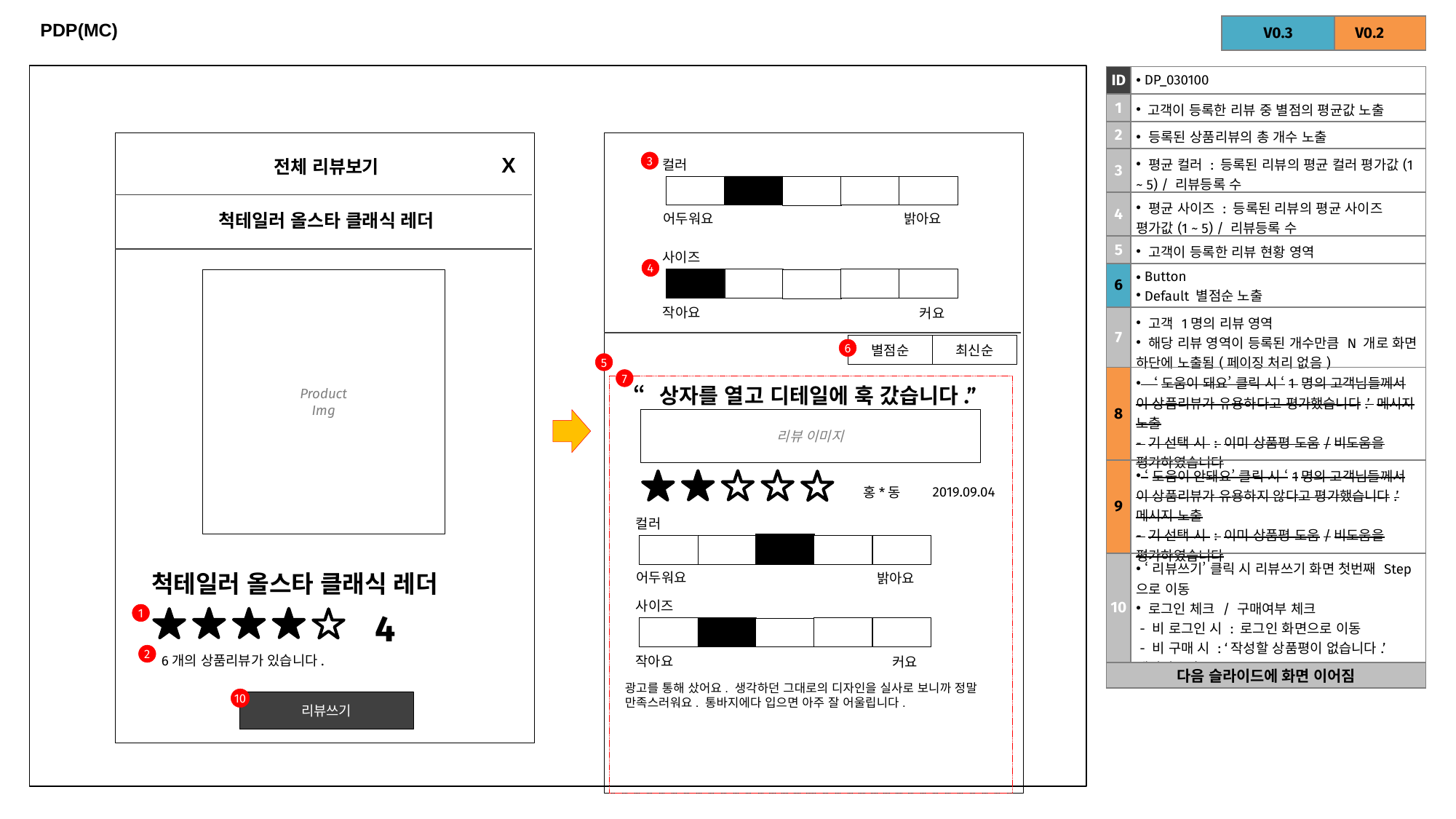

# PDP(MC)
| V0.3 |
| --- |
| V0.2 |
| --- |

| ID | DP\_030100 |
| --- | --- |
| 1 | 고객이 등록한 리뷰 중 별점의 평균값 노출 |
| 2 | 등록된 상품리뷰의 총 개수 노출 |
| 3 | 평균 컬러 : 등록된 리뷰의 평균 컬러 평가값(1 ~ 5) / 리뷰등록 수 |
| 4 | 평균 사이즈 : 등록된 리뷰의 평균 사이즈 평가값(1 ~ 5) / 리뷰등록 수 |
| 5 | 고객이 등록한 리뷰 현황 영역 |
| 6 | Button Default 별점순 노출 |
| 7 | 고객 1명의 리뷰 영역 해당 리뷰 영역이 등록된 개수만큼 N 개로 화면 하단에 노출됨(페이징 처리 없음) |
| 8 | ‘도움이 돼요’ 클릭 시 ‘1 명의 고객님들께서 이 상품리뷰가 유용하다고 평가했습니다.’ 메시지 노출 - 기 선택 시 : 이미 상품평 도움/비도움을 평가하였습니다 |
| 9 | ‘도움이 안돼요’ 클릭 시 ‘1명의 고객님들께서 이 상품리뷰가 유용하지 않다고 평가했습니다.’ 메시지 노출 - 기 선택 시 : 이미 상품평 도움/비도움을 평가하였습니다 |
| 10 | ‘리뷰쓰기’ 클릭 시 리뷰쓰기 화면 첫번째 Step 으로 이동 로그인 체크 / 구매여부 체크 - 비 로그인 시 : 로그인 화면으로 이동 - 비 구매 시 : ‘작성할 상품평이 없습니다.’ 메시지 노출 |
| 다음 슬라이드에 화면 이어짐 |  |

컬러
X
전체 리뷰보기
3

어두워요
밝아요
척테일러 올스타 클래식 레더
사이즈
4

Product
Img
작아요
커요
별점순
최신순
6
5
7

“상자를 열고 디테일에 훅 갔습니다.”
리뷰 이미지

2019.09.04

홍*동
컬러

어두워요
밝아요
척테일러 올스타 클래식 레더
사이즈
4
1

6개의 상품리뷰가 있습니다.
작아요
커요
2
광고를 통해 샀어요. 생각하던 그대로의 디자인을 실사로 보니까 정말 만족스러워요. 통바지에다 입으면 아주 잘 어울립니다.
10
리뷰쓰기